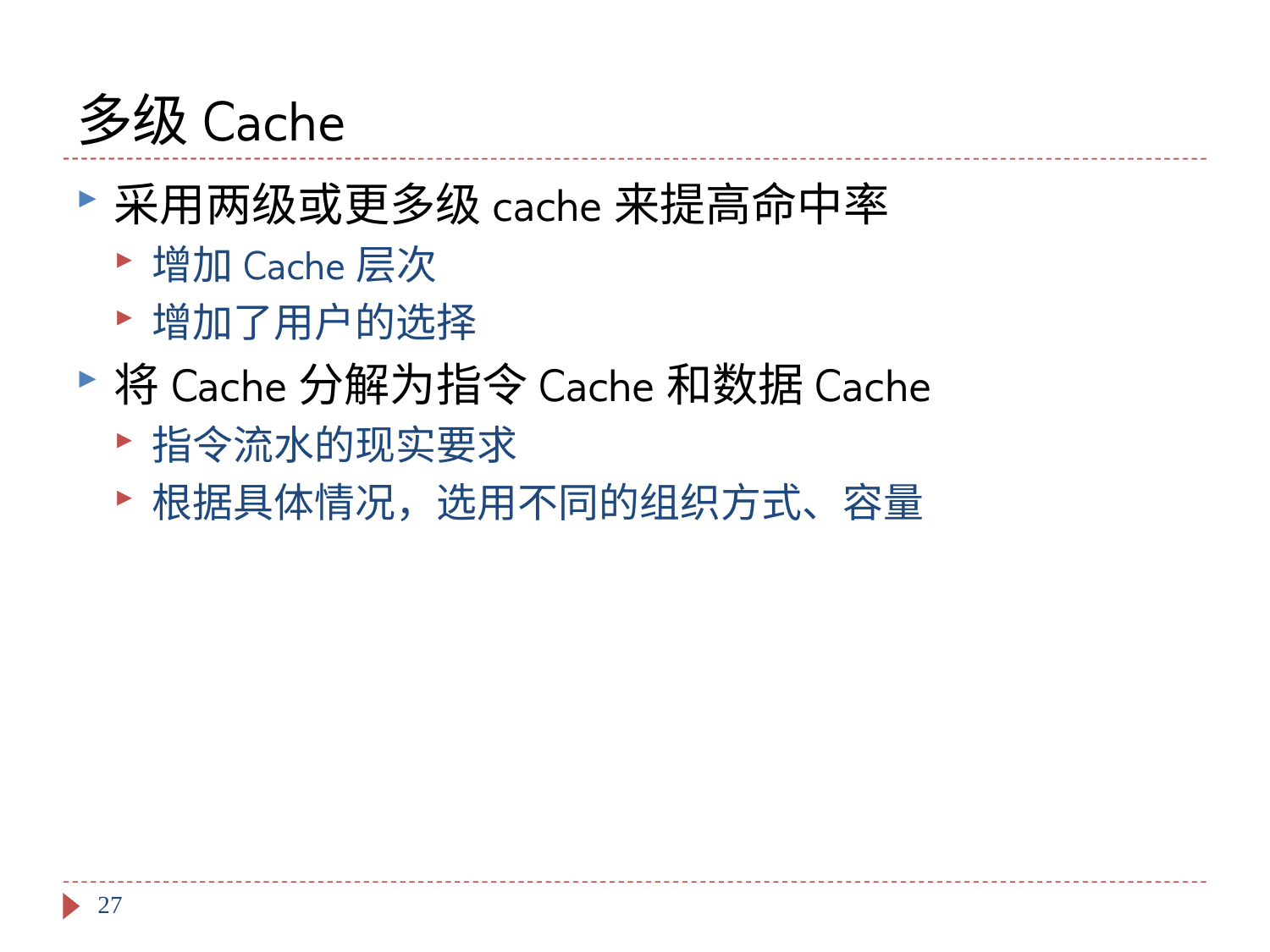

# 多级Cache
采用两级或更多级cache来提高命中率
增加Cache层次
增加了用户的选择
将Cache分解为指令Cache和数据Cache
指令流水的现实要求
根据具体情况，选用不同的组织方式、容量

27